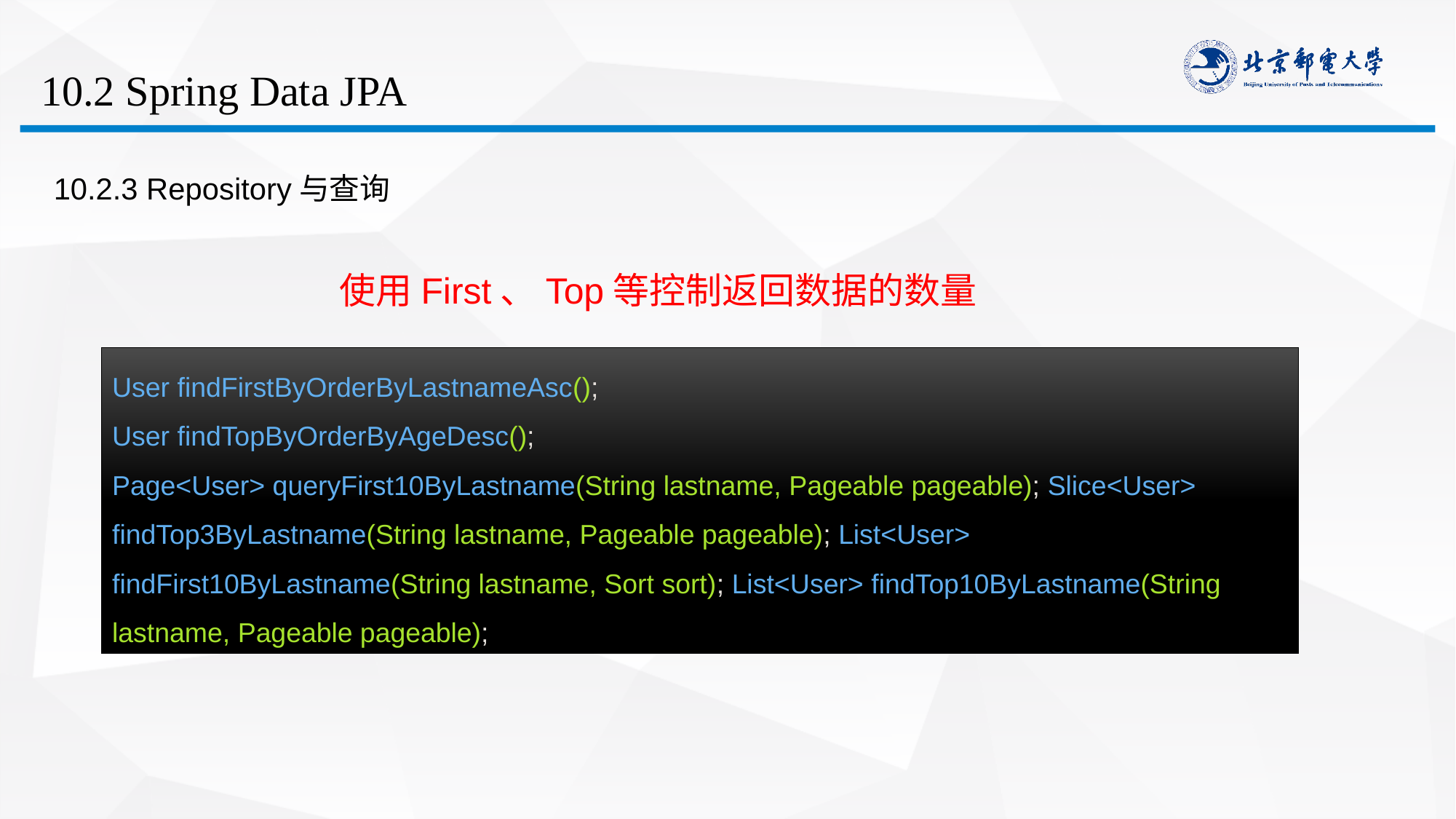

# 10.2 Spring Data JPA
10.2.3 Repository与查询

使用First、Top等控制返回数据的数量
User findFirstByOrderByLastnameAsc();
User findTopByOrderByAgeDesc();
Page<User> queryFirst10ByLastname(String lastname, Pageable pageable); Slice<User> findTop3ByLastname(String lastname, Pageable pageable); List<User> findFirst10ByLastname(String lastname, Sort sort); List<User> findTop10ByLastname(String lastname, Pageable pageable);